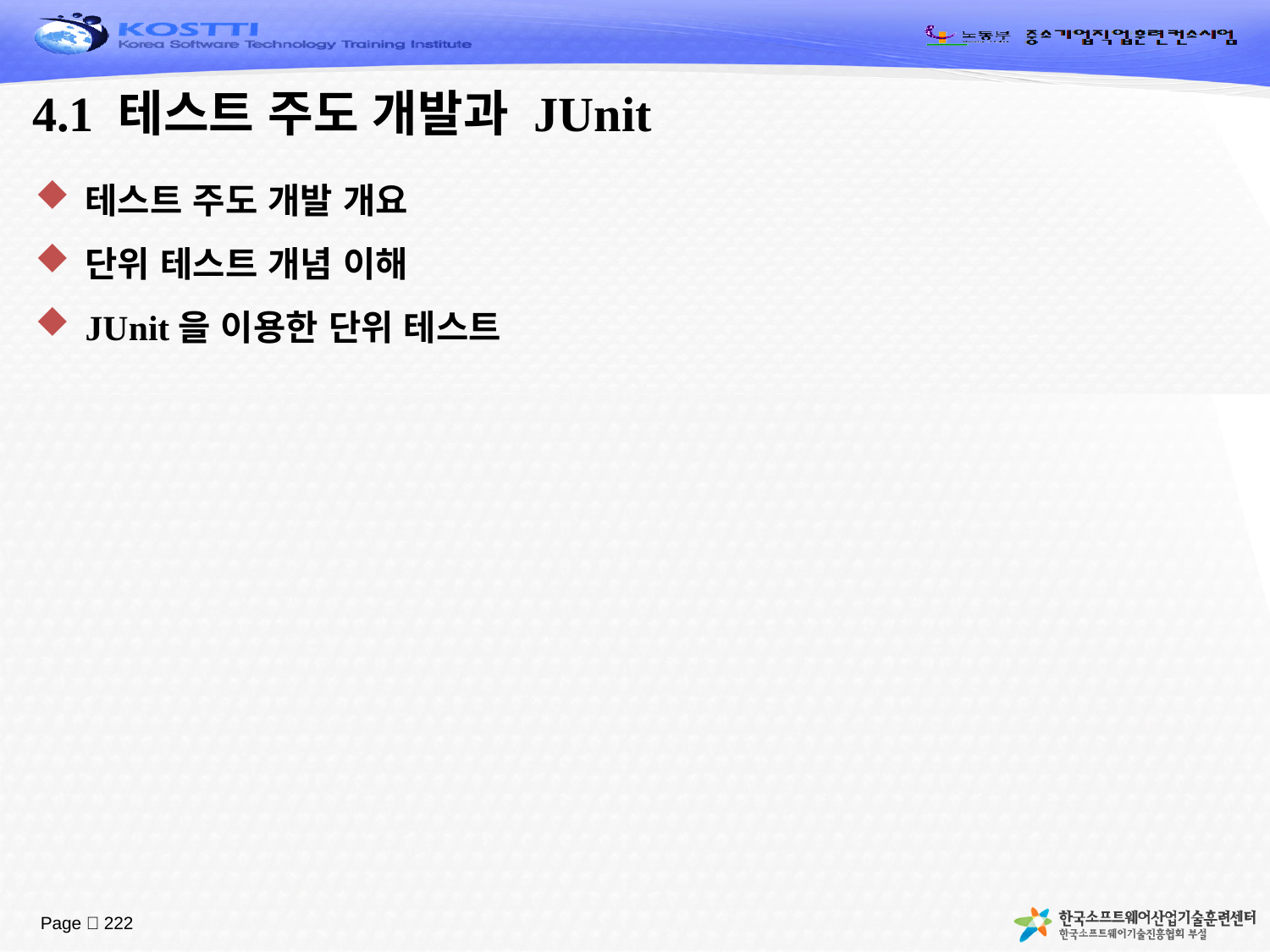

# 4.1 테스트 주도 개발과 JUnit
테스트 주도 개발 개요
단위 테스트 개념 이해
JUnit을 이용한 단위 테스트